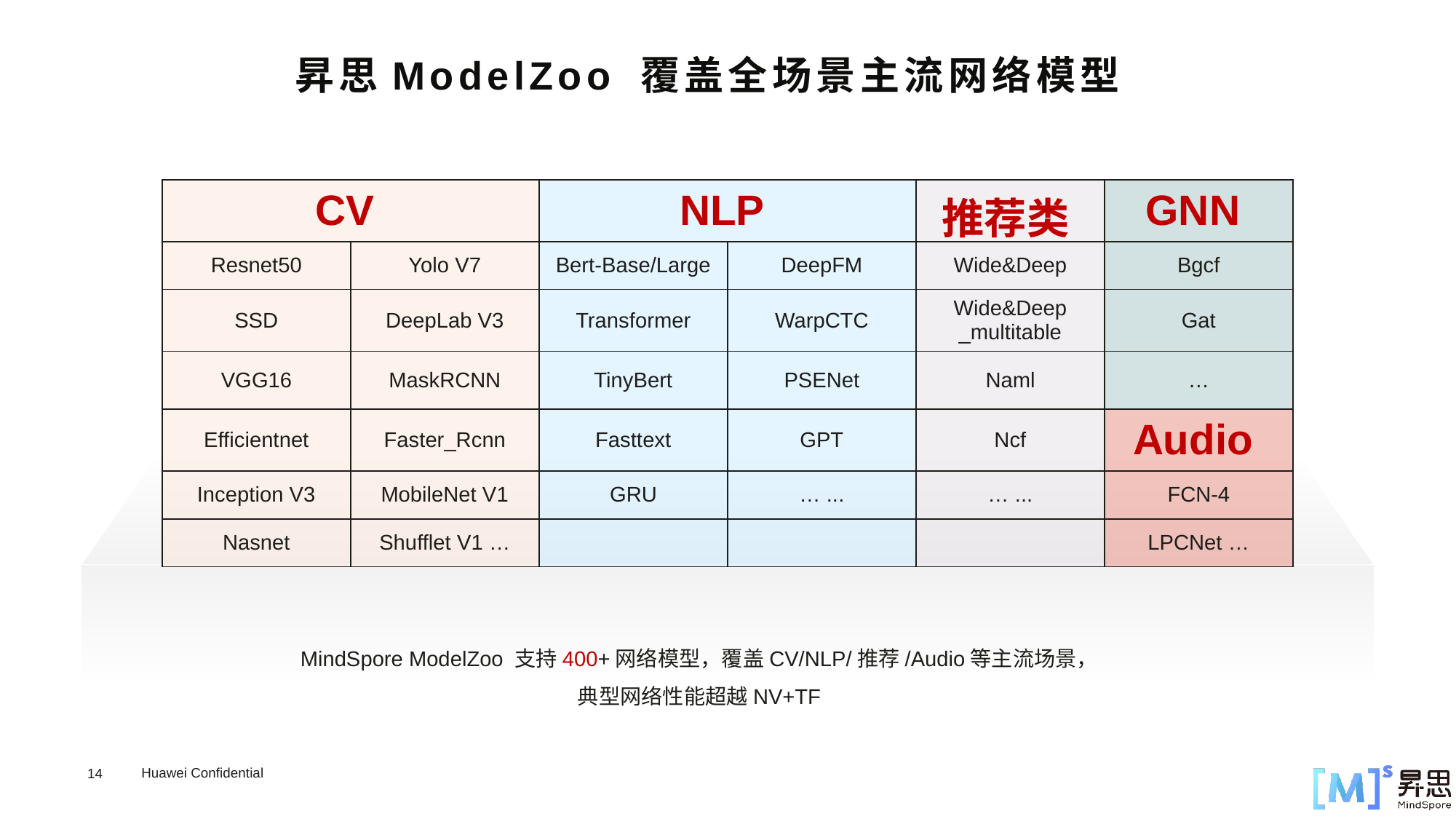

昇思ModelZoo 覆盖全场景主流网络模型
| CV |  | NLP |  | 推荐类 | GNN |
| --- | --- | --- | --- | --- | --- |
| Resnet50 | Yolo V7 | Bert-Base/Large | DeepFM | Wide&Deep | Bgcf |
| SSD | DeepLab V3 | Transformer | WarpCTC | Wide&Deep \_multitable | Gat |
| VGG16 | MaskRCNN | TinyBert | PSENet | Naml | … |
| Efficientnet | Faster\_Rcnn | Fasttext | GPT | Ncf | Audio |
| Inception V3 | MobileNet V1 | GRU | … ... | … ... | FCN-4 |
| Nasnet | Shufflet V1 … |  |  |  | LPCNet … |

MindSpore ModelZoo 支持400+网络模型，覆盖CV/NLP/推荐/Audio等主流场景，
典型网络性能超越NV+TF